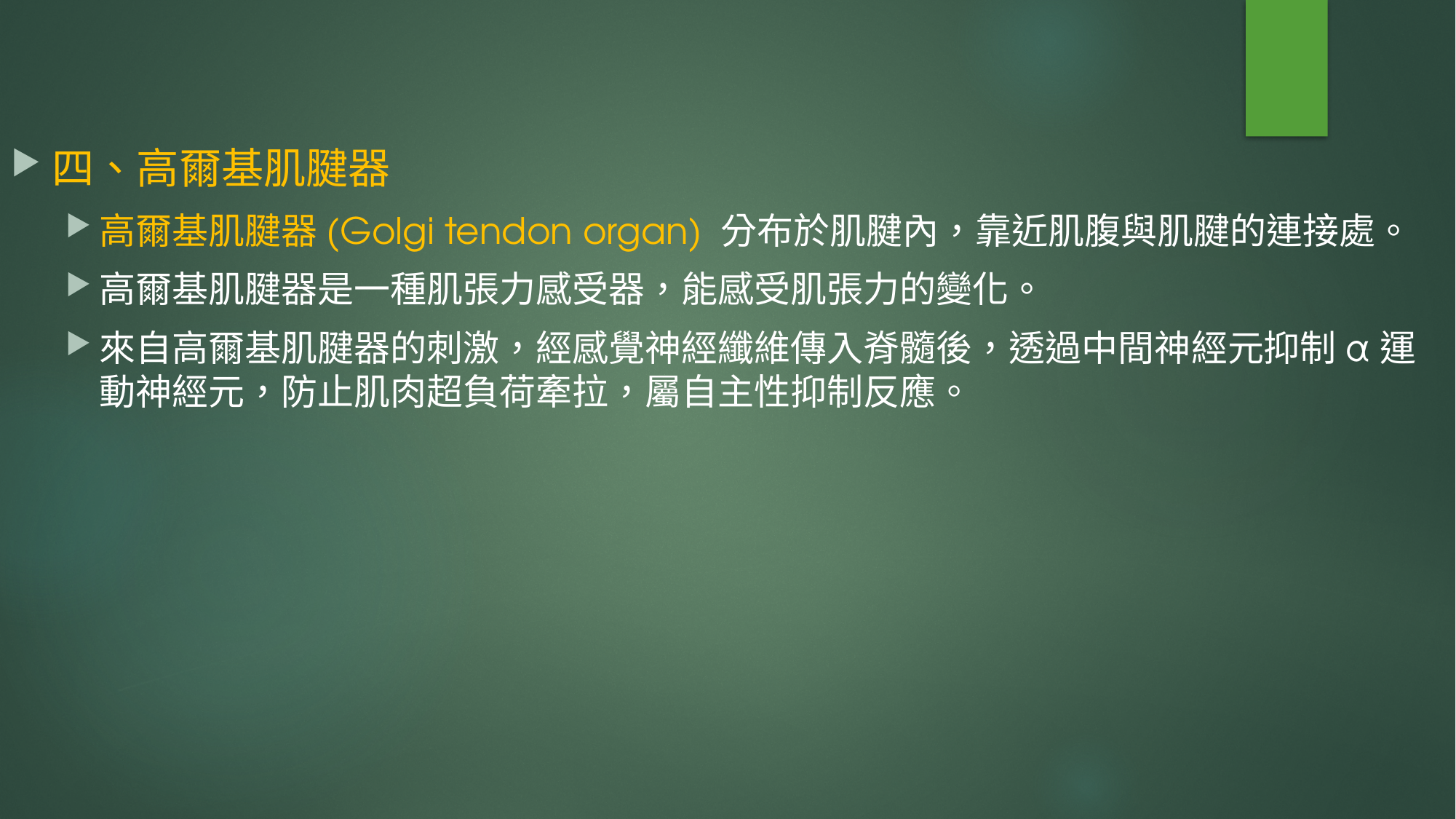

四、高爾基肌腱器
高爾基肌腱器(Golgi tendon organ) 分布於肌腱內，靠近肌腹與肌腱的連接處。
高爾基肌腱器是一種肌張力感受器，能感受肌張力的變化。
來自高爾基肌腱器的刺激，經感覺神經纖維傳入脊髓後，透過中間神經元抑制α運動神經元，防止肌肉超負荷牽拉，屬自主性抑制反應。